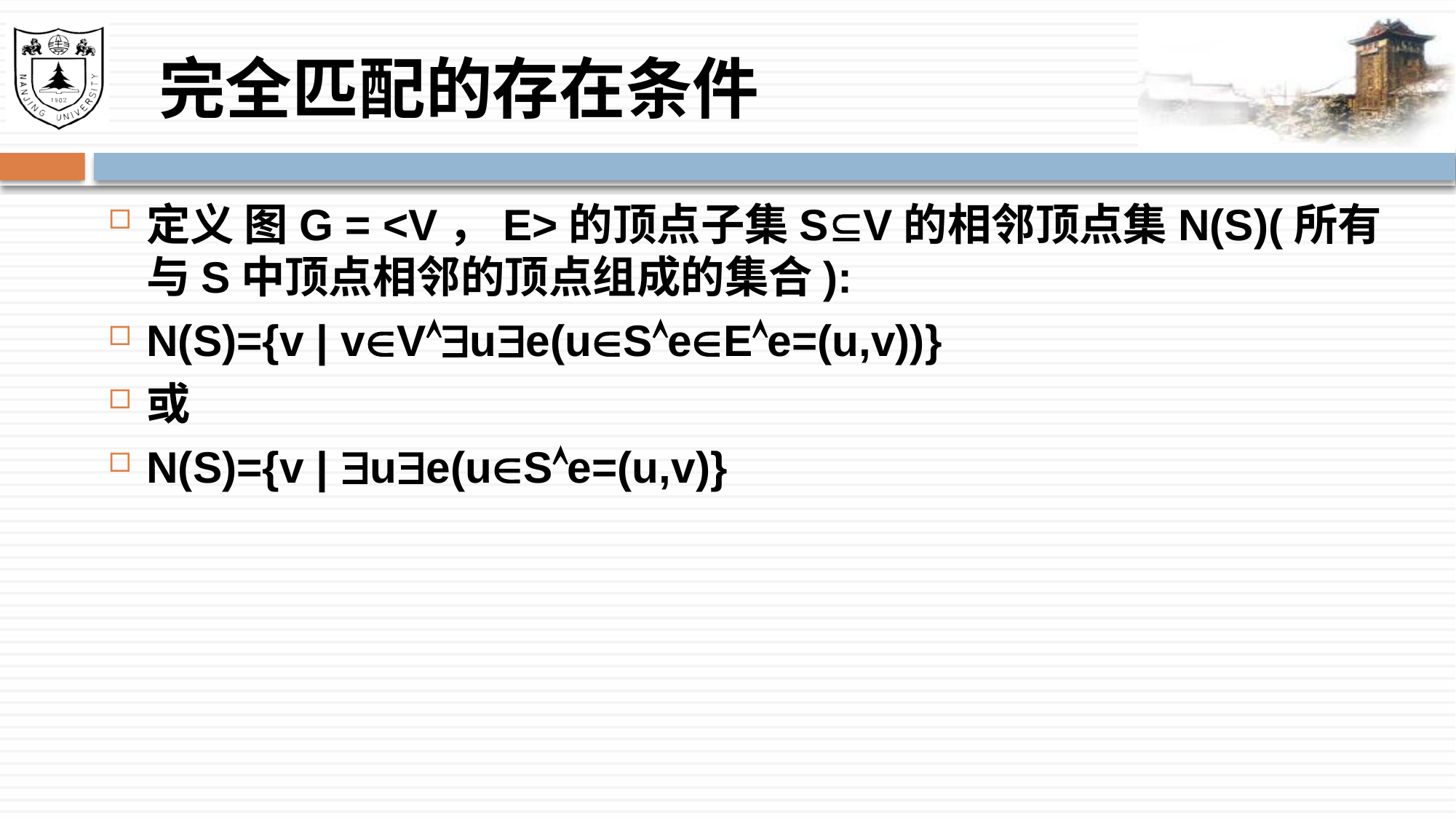

# 完全匹配的存在条件
定义 图G = <V，E>的顶点子集S⊆V的相邻顶点集N(S)(所有与S中顶点相邻的顶点组成的集合):
N(S)={v | v∈V∧∃u∃e(u∈S∧e∈E∧e=(u,v))}
或
N(S)={v | ∃u∃e(u∈S∧e=(u,v)}